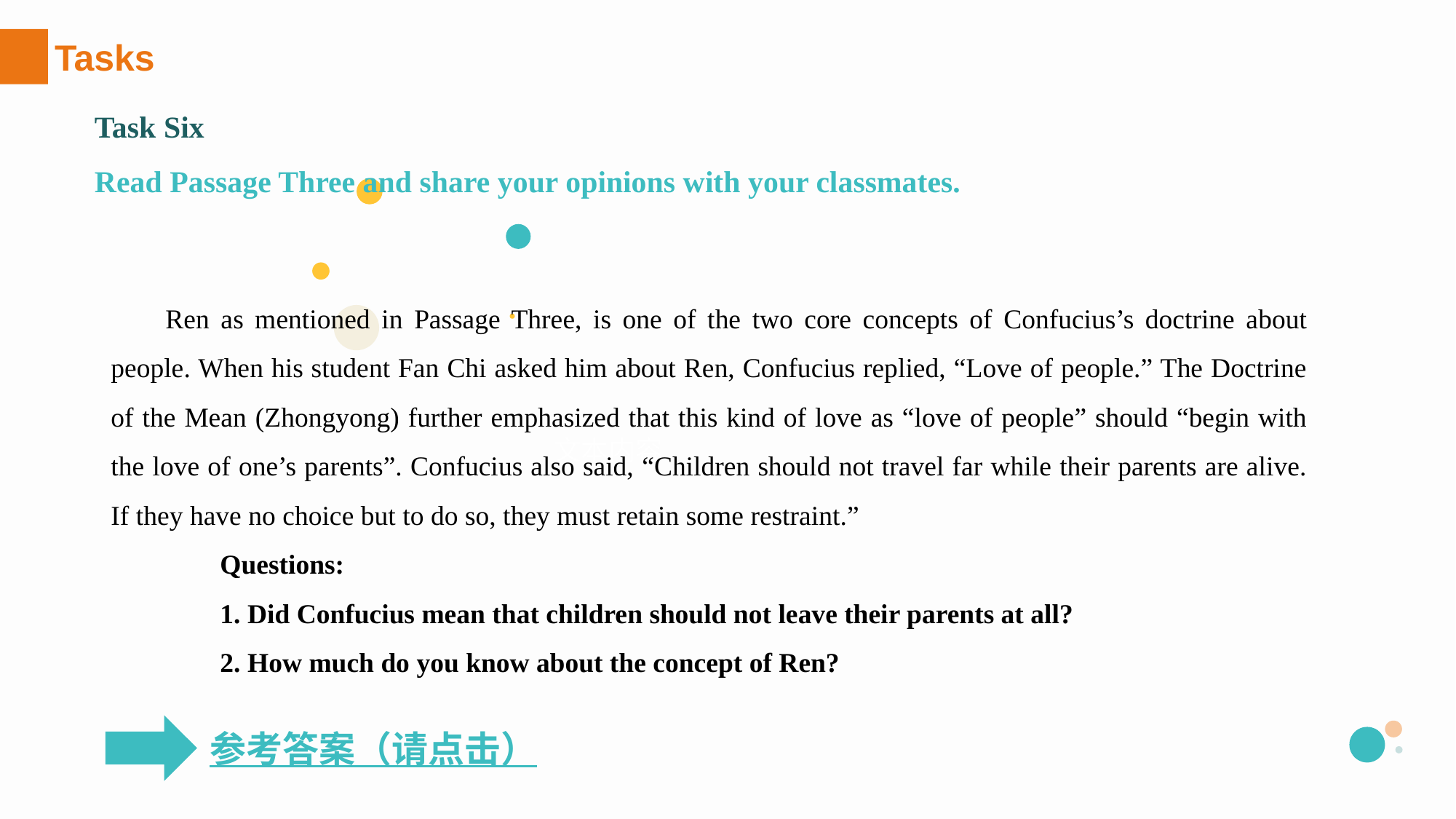

Tasks
Task Six
Read Passage Three and share your opinions with your classmates.

Ren as mentioned in Passage Three, is one of the two core concepts of Confucius’s doctrine about people. When his student Fan Chi asked him about Ren, Confucius replied, “Love of people.” The Doctrine of the Mean (Zhongyong) further emphasized that this kind of love as “love of people” should “begin with the love of one’s parents”. Confucius also said, “Children should not travel far while their parents are alive. If they have no choice but to do so, they must retain some restraint.”
Questions:
1. Did Confucius mean that children should not leave their parents at all?
2. How much do you know about the concept of Ren?

文本内容

参考答案（请点击）